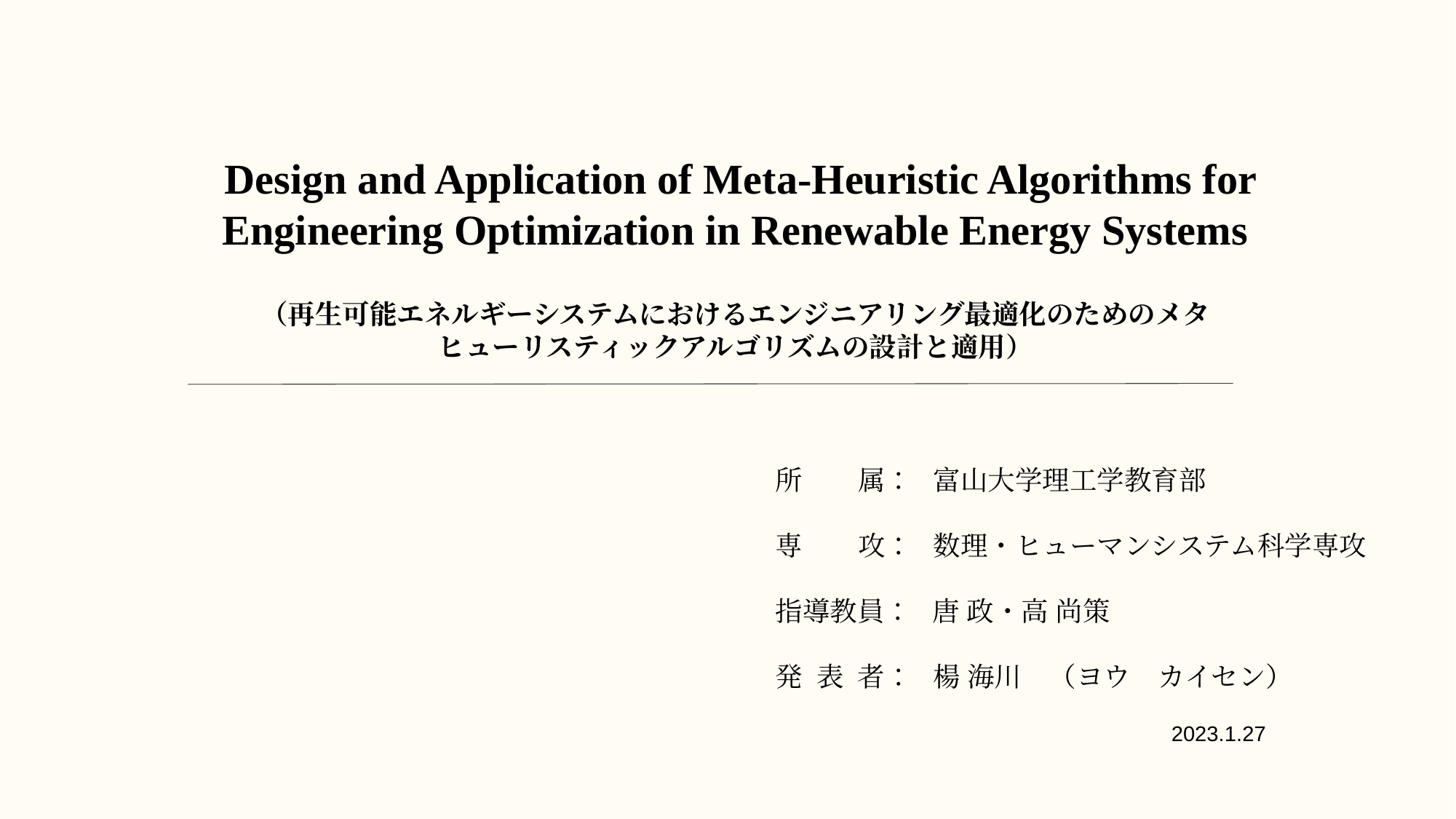

Design and Application of Meta-Heuristic Algorithms for Engineering Optimization in Renewable Energy Systems

（再生可能エネルギーシステムにおけるエンジニアリング最適化のためのメタ
ヒューリスティックアルゴリズムの設計と適用）

所        属：   富山大学理工学教育部

専        攻：   数理・ヒューマンシステム科学専攻

指導教員：   唐 政・高 尚策

発  表  者：   楊 海川　（ヨウ　カイセン）

2023.1.27
1